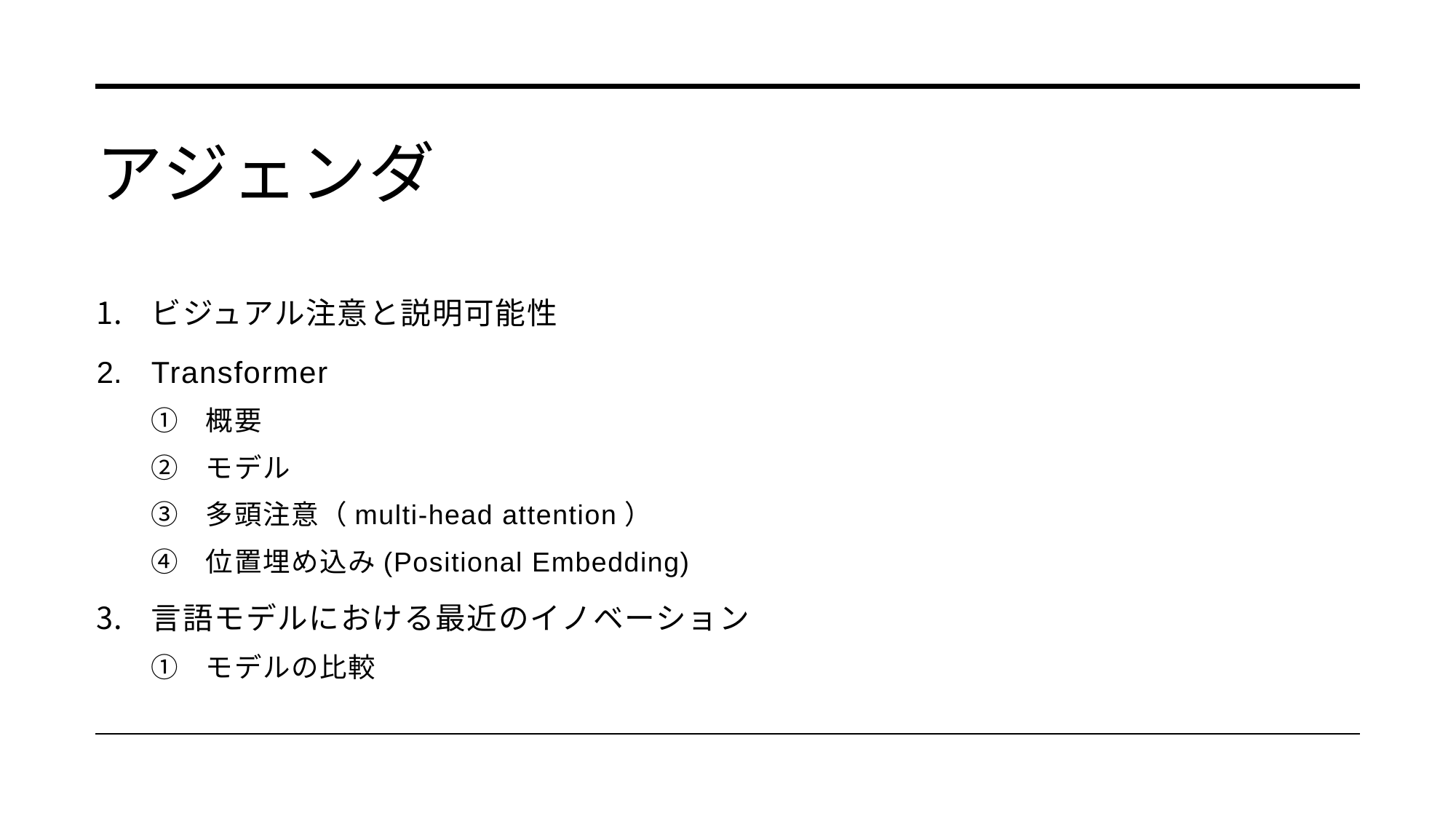

# アジェンダ
ビジュアル注意と説明可能性
Transformer
概要
モデル
多頭注意（multi-head attention）
位置埋め込み(Positional Embedding)
言語モデルにおける最近のイノベーション
モデルの比較